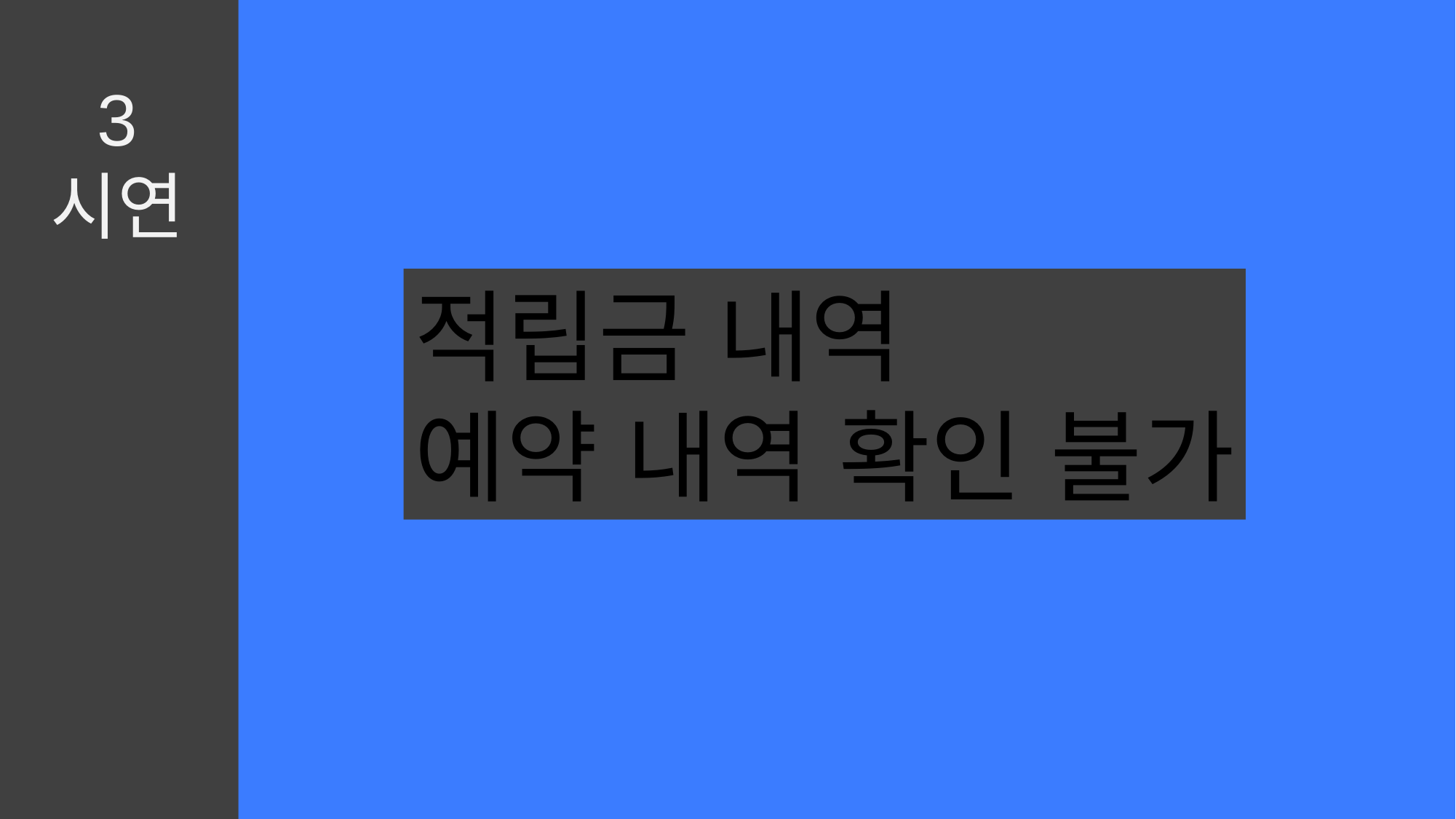

3
시연
적립금 내역
예약 내역 확인 불가